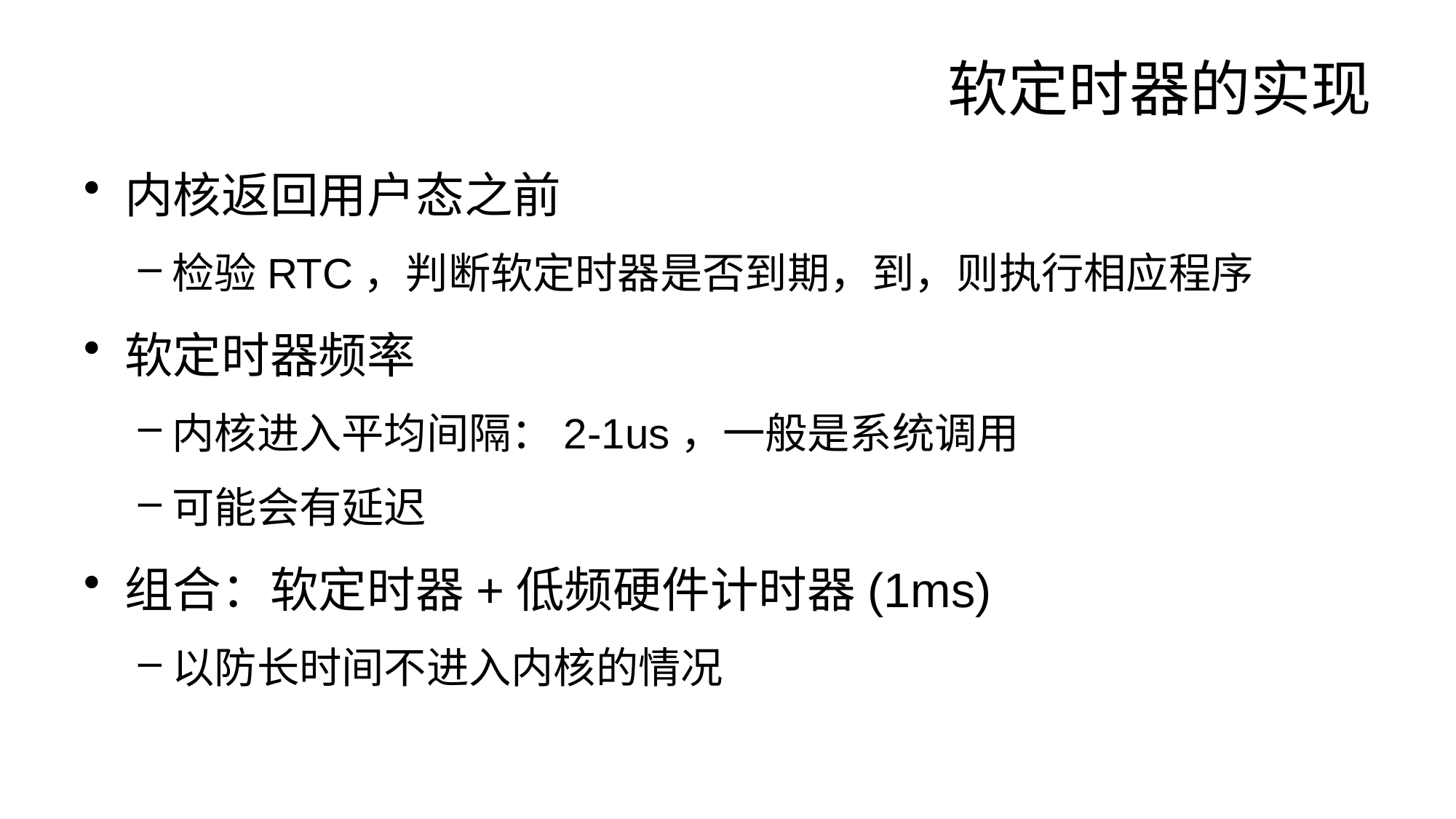

# 软定时器的实现
内核返回用户态之前
检验RTC，判断软定时器是否到期，到，则执行相应程序
软定时器频率
内核进入平均间隔：2-1us，一般是系统调用
可能会有延迟
组合：软定时器+低频硬件计时器(1ms)
以防长时间不进入内核的情况